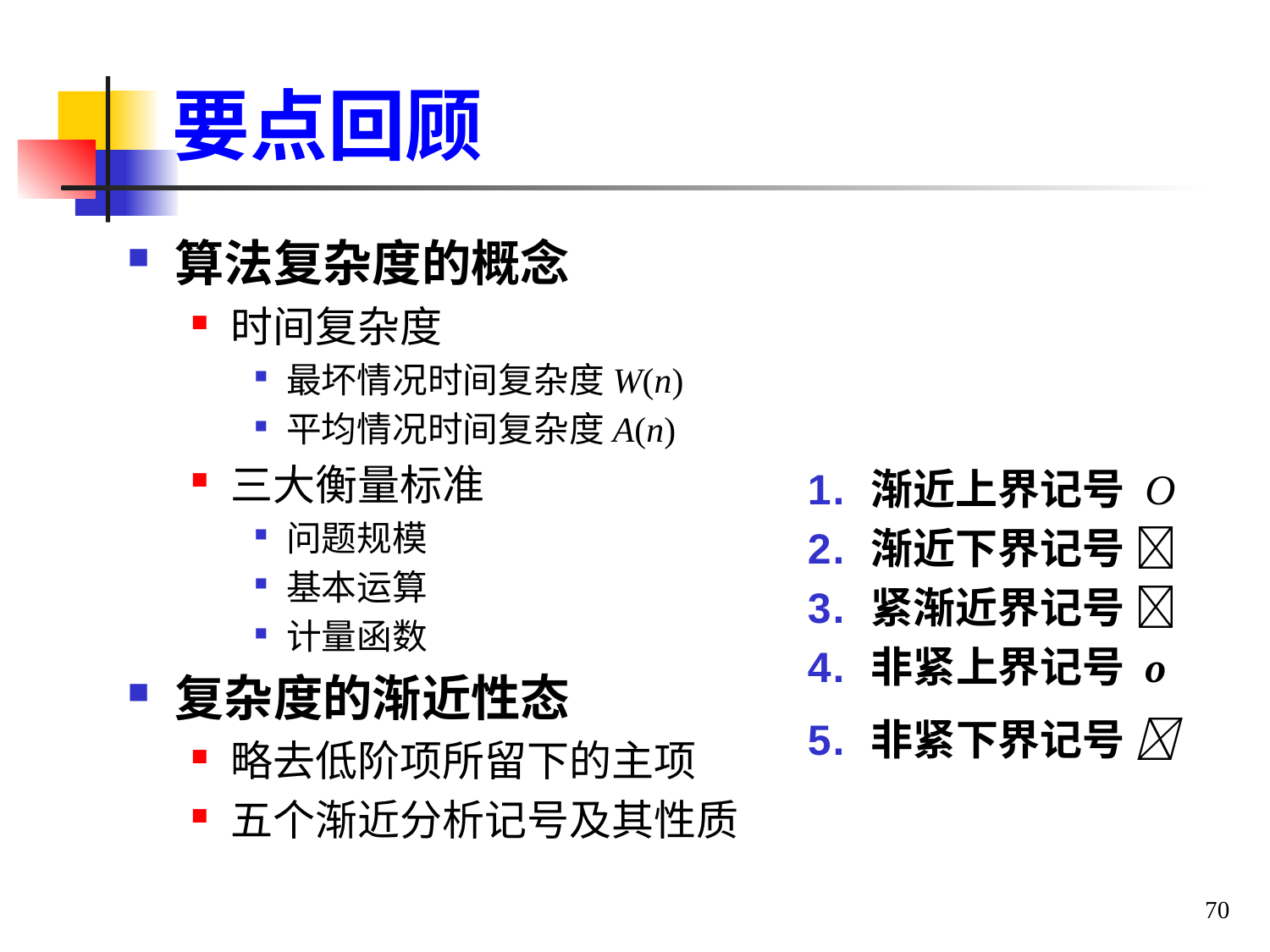

# 要点回顾
算法复杂度的概念
时间复杂度
最坏情况时间复杂度W(n)
平均情况时间复杂度A(n)
三大衡量标准
问题规模
基本运算
计量函数
复杂度的渐近性态
略去低阶项所留下的主项
五个渐近分析记号及其性质
渐近上界记号 O
渐近下界记号 Ω
紧渐近界记号 Θ
非紧上界记号 o
非紧下界记号 ω
70